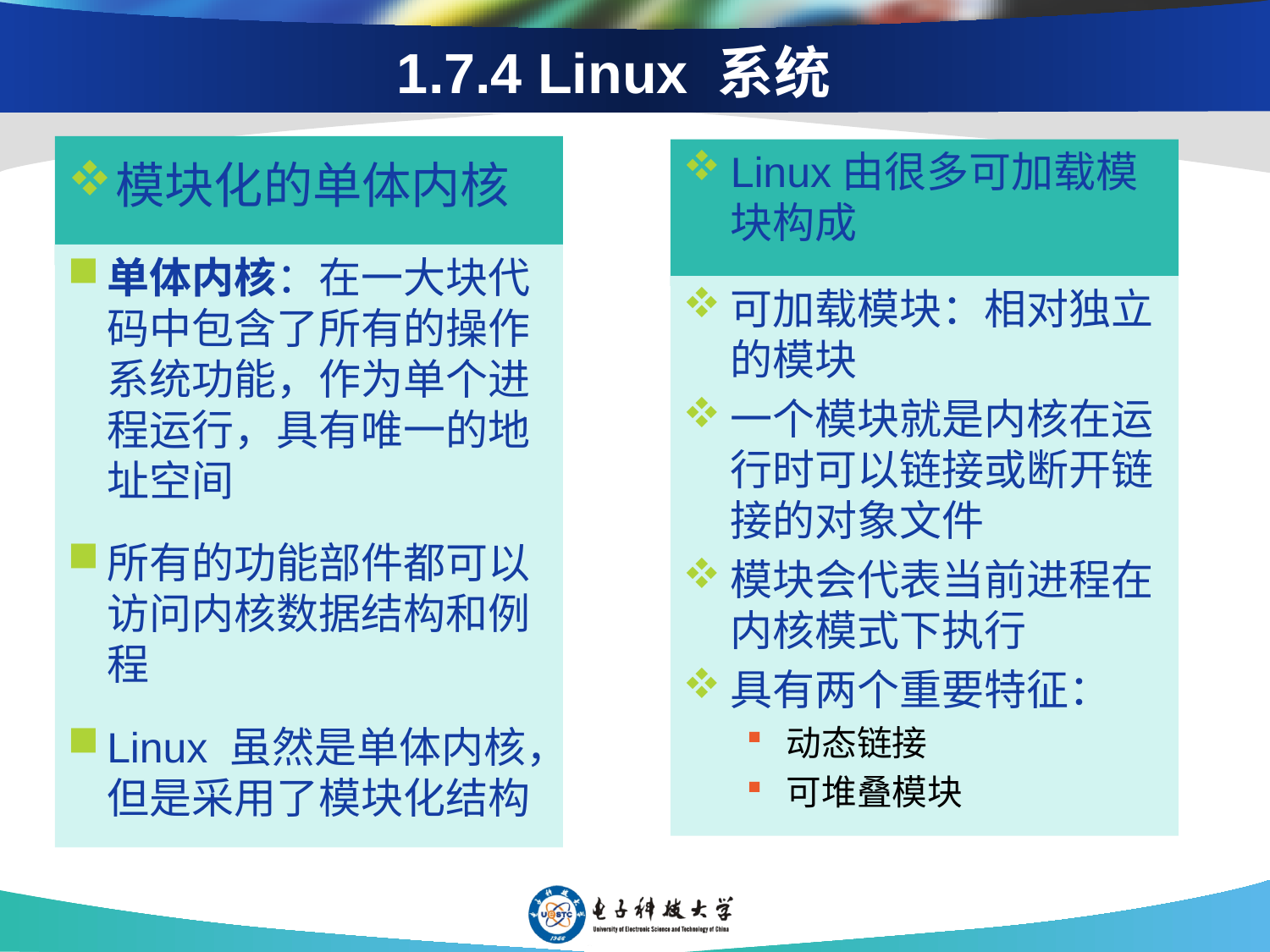

# 1.7.4 Linux 系统
模块化的单体内核
Linux由很多可加载模块构成
单体内核：在一大块代码中包含了所有的操作系统功能，作为单个进程运行，具有唯一的地址空间
所有的功能部件都可以访问内核数据结构和例程
Linux 虽然是单体内核，但是采用了模块化结构
可加载模块：相对独立的模块
一个模块就是内核在运行时可以链接或断开链接的对象文件
模块会代表当前进程在内核模式下执行
具有两个重要特征：
动态链接
可堆叠模块